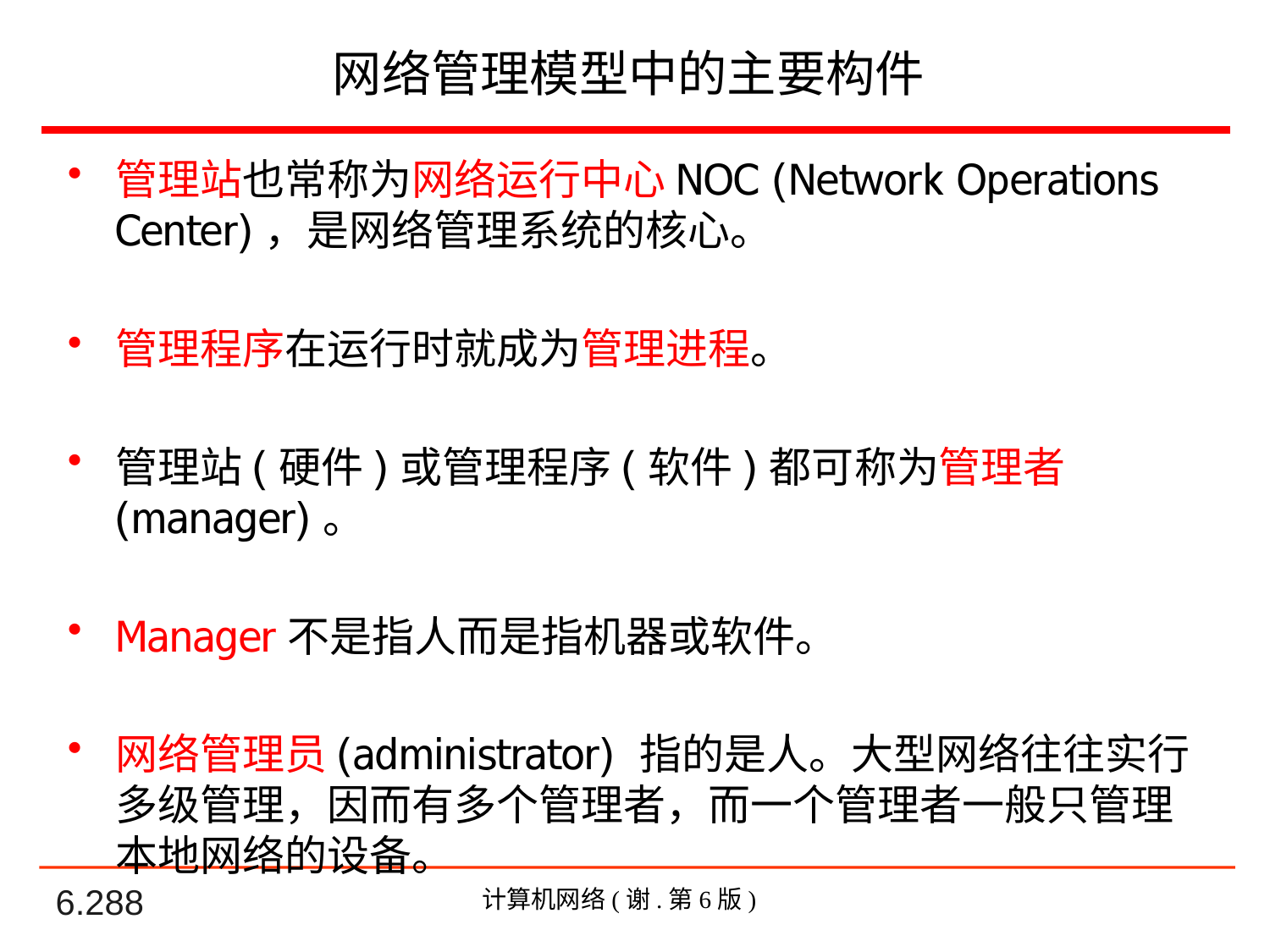

# 网络管理模型中的主要构件
管理站也常称为网络运行中心NOC (Network Operations Center)，是网络管理系统的核心。

管理程序在运行时就成为管理进程。

管理站(硬件)或管理程序(软件)都可称为管理者(manager)。

Manager不是指人而是指机器或软件。

网络管理员(administrator) 指的是人。大型网络往往实行多级管理，因而有多个管理者，而一个管理者一般只管理本地网络的设备。